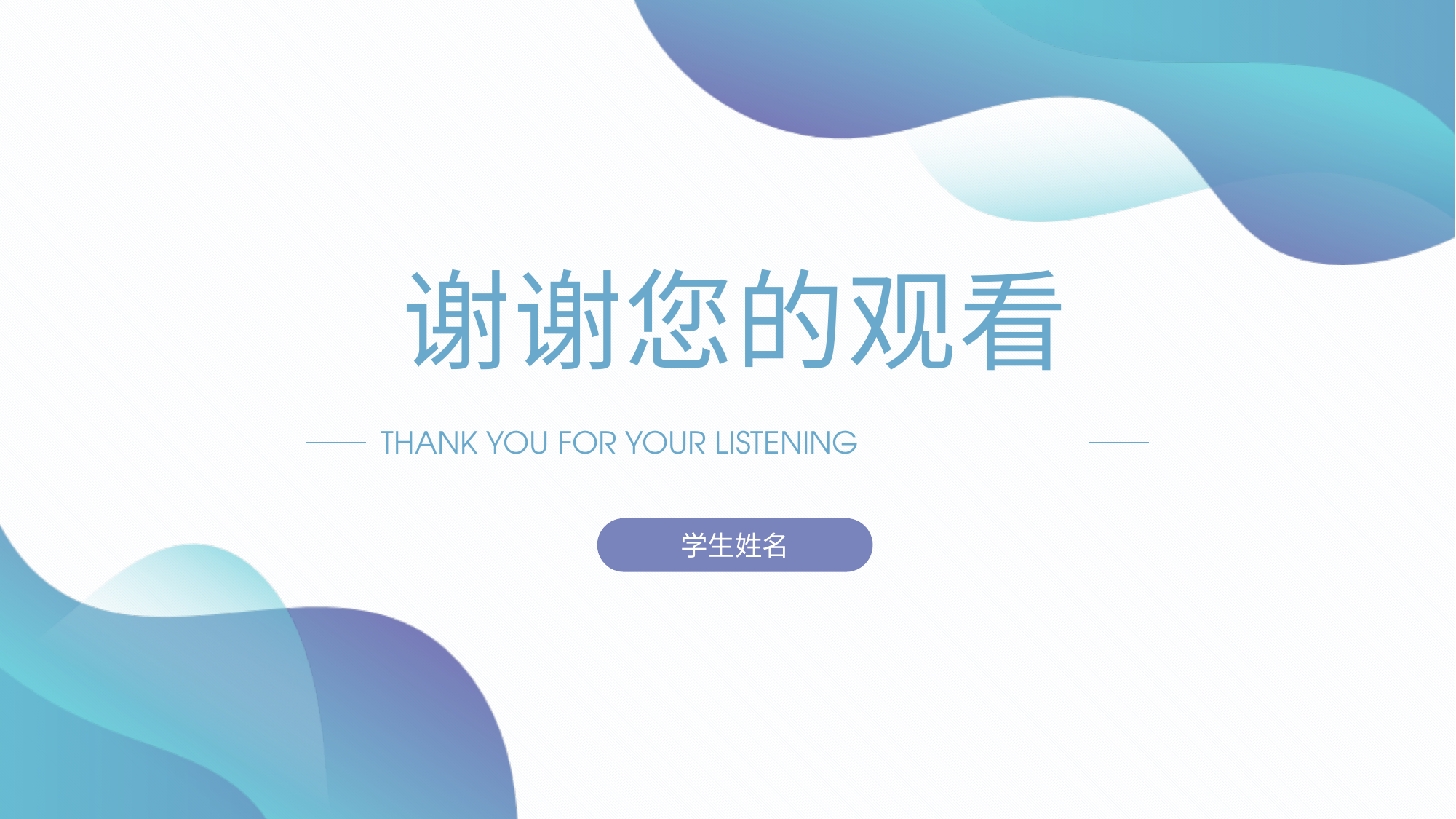

谢谢您的观看
THANK YOU FOR YOUR LISTENING
学生姓名